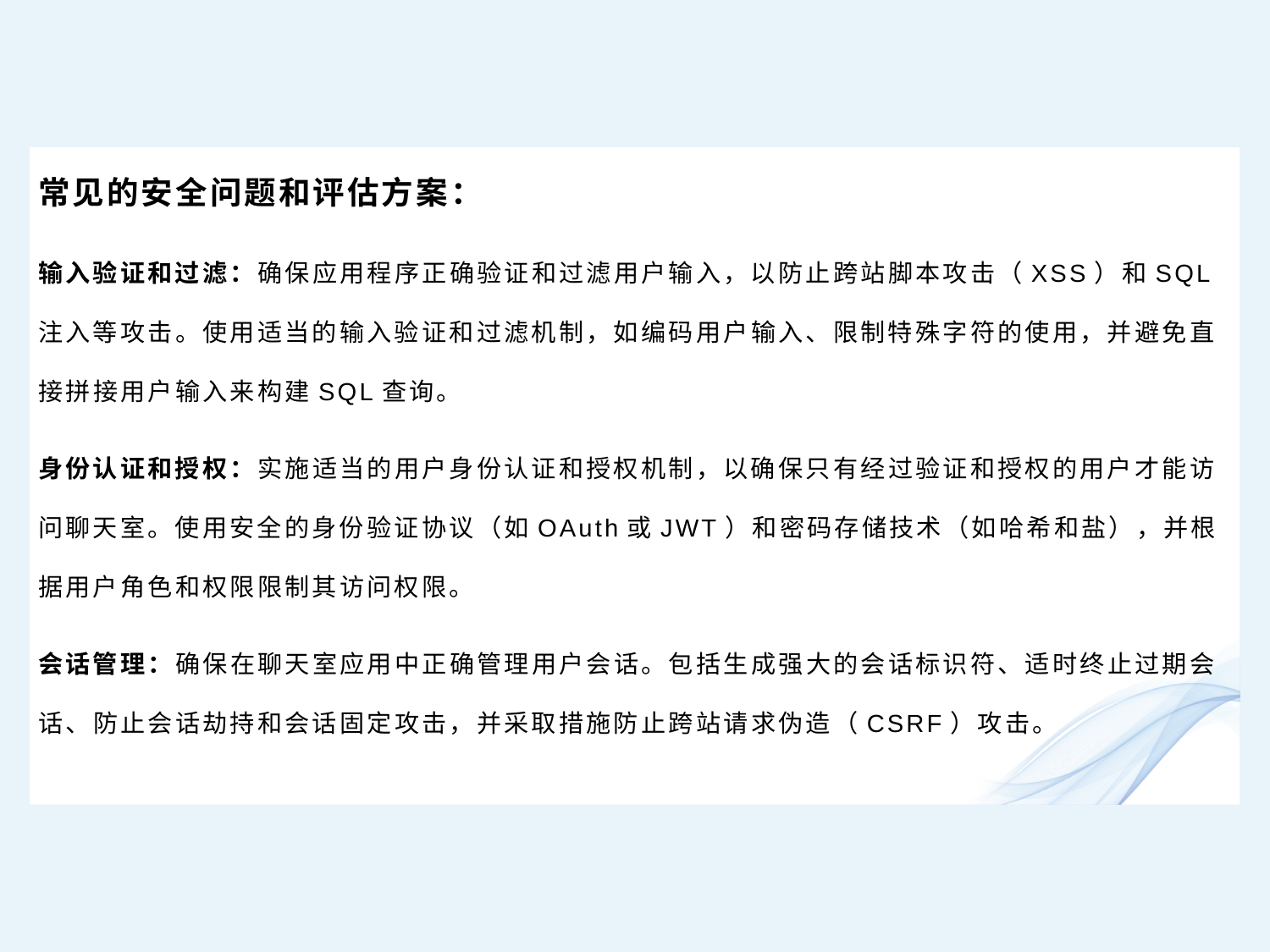

常见的安全问题和评估方案：
输入验证和过滤：确保应用程序正确验证和过滤用户输入，以防止跨站脚本攻击（XSS）和SQL注入等攻击。使用适当的输入验证和过滤机制，如编码用户输入、限制特殊字符的使用，并避免直接拼接用户输入来构建SQL查询。
身份认证和授权：实施适当的用户身份认证和授权机制，以确保只有经过验证和授权的用户才能访问聊天室。使用安全的身份验证协议（如OAuth或JWT）和密码存储技术（如哈希和盐），并根据用户角色和权限限制其访问权限。
会话管理：确保在聊天室应用中正确管理用户会话。包括生成强大的会话标识符、适时终止过期会话、防止会话劫持和会话固定攻击，并采取措施防止跨站请求伪造（CSRF）攻击。